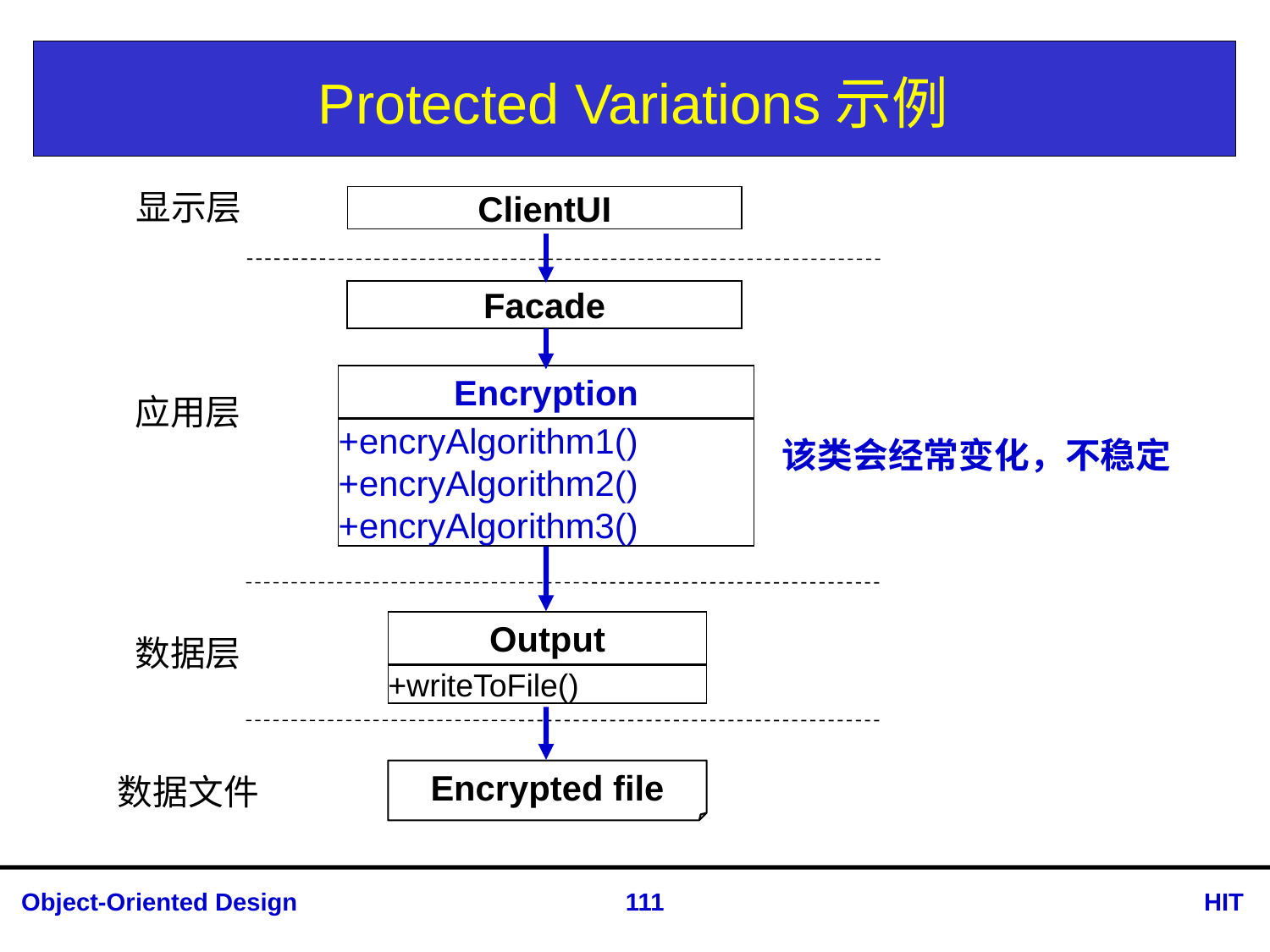

# Protected Variations示例
显示层
ClientUI

Facade

Encryption
应用层
+encryAlgorithm1()
+encryAlgorithm2()
+encryAlgorithm3()
该类会经常变化，不稳定

Output
数据层
+writeToFile()

Encrypted file
数据文件